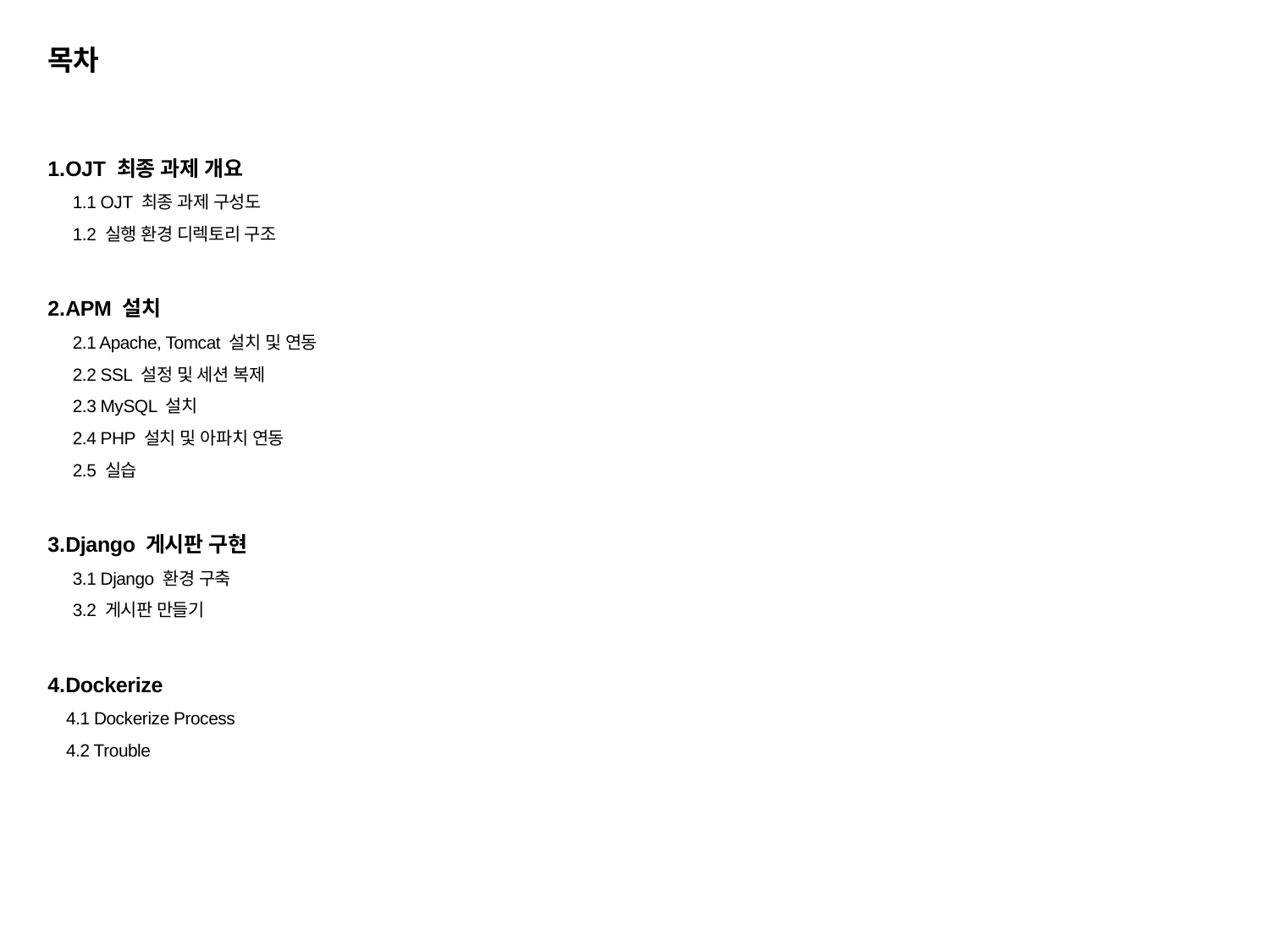

# 목차
OJT 최종 과제 개요
1.1 OJT 최종 과제 구성도
1.2 실행 환경 디렉토리 구조

APM 설치
2.1 Apache, Tomcat 설치 및 연동
2.2 SSL 설정 및 세션 복제
2.3 MySQL 설치
2.4 PHP 설치 및 아파치 연동
2.5 실습

Django 게시판 구현
3.1 Django 환경 구축
3.2 게시판 만들기

Dockerize
    4.1 Dockerize Process
    4.2 Trouble